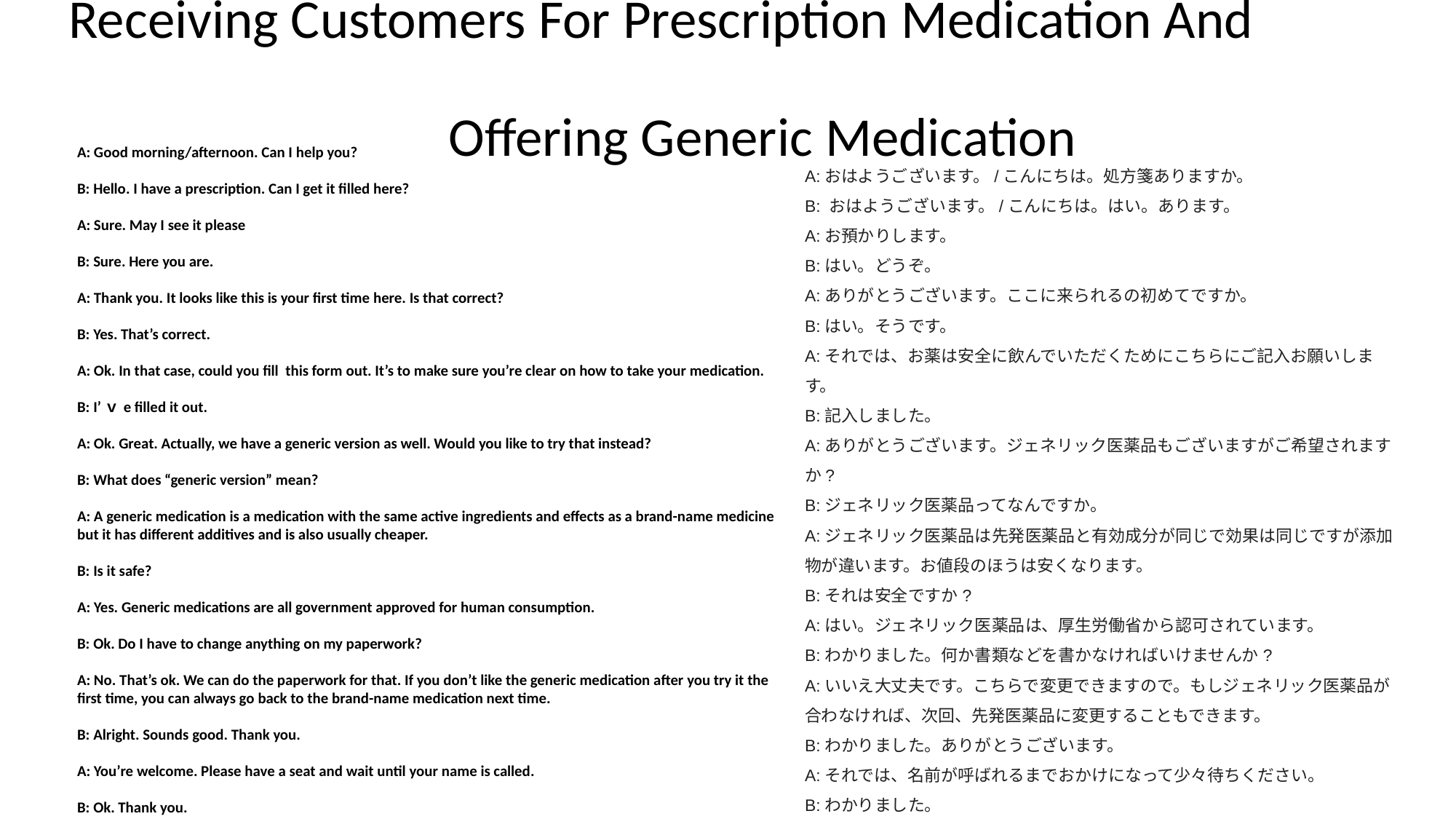

# Receiving Customers For Prescription Medication And 　　　　　　　　　　　　　　　　　　　　　　　　　　Offering Generic Medication
A: Good morning/afternoon. Can I help you?

B: Hello. I have a prescription. Can I get it filled here?

A: Sure. May I see it please

B: Sure. Here you are.

A: Thank you. It looks like this is your first time here. Is that correct?

B: Yes. That’s correct.

A: Ok. In that case, could you fill  this form out. It’s to make sure you’re clear on how to take your medication.

B: I’ｖe filled it out.

A: Ok. Great. Actually, we have a generic version as well. Would you like to try that instead?

B: What does “generic version” mean?

A: A generic medication is a medication with the same active ingredients and effects as a brand-name medicine but it has different additives and is also usually cheaper.

B: Is it safe?

A: Yes. Generic medications are all government approved for human consumption.

B: Ok. Do I have to change anything on my paperwork?

A: No. That’s ok. We can do the paperwork for that. If you don’t like the generic medication after you try it the first time, you can always go back to the brand-name medication next time.

B: Alright. Sounds good. Thank you.

A: You’re welcome. Please have a seat and wait until your name is called.

B: Ok. Thank you.

A:おはようございます。/こんにちは。処方箋ありますか。
B: おはようございます。/こんにちは。はい。あります。
A:お預かりします。
B:はい。どうぞ。
A:ありがとうございます。ここに来られるの初めてですか。
B:はい。そうです。
A:それでは、お薬は安全に飲んでいただくためにこちらにご記入お願いします。
B:記入しました。
A:ありがとうございます。ジェネリック医薬品もございますがご希望されますか?
B:ジェネリック医薬品ってなんですか。
A:ジェネリック医薬品は先発医薬品と有効成分が同じで効果は同じですが添加物が違います。お値段のほうは安くなります。
B:それは安全ですか?
A:はい。ジェネリック医薬品は、厚生労働省から認可されています。
B:わかりました。何か書類などを書かなければいけませんか?
A:いいえ大丈夫です。こちらで変更できますので。もしジェネリック医薬品が合わなければ、次回、先発医薬品に変更することもできます。
B:わかりました。ありがとうございます。
A:それでは、名前が呼ばれるまでおかけになって少々待ちください。
B:わかりました。